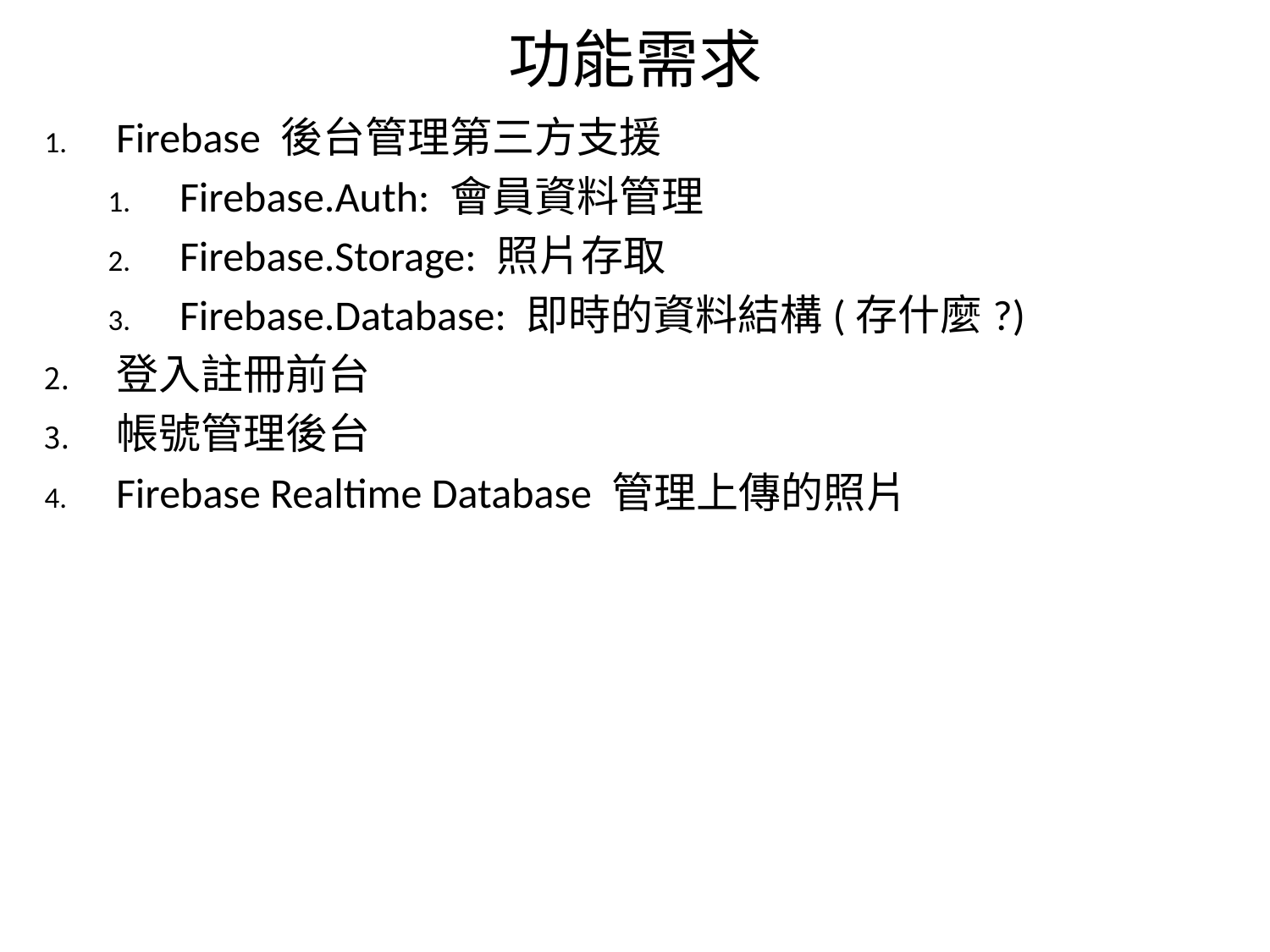

# 功能需求
Firebase 後台管理第三方支援
Firebase.Auth: 會員資料管理
Firebase.Storage: 照片存取
Firebase.Database: 即時的資料結構(存什麼?)
登入註冊前台
帳號管理後台
Firebase Realtime Database 管理上傳的照片